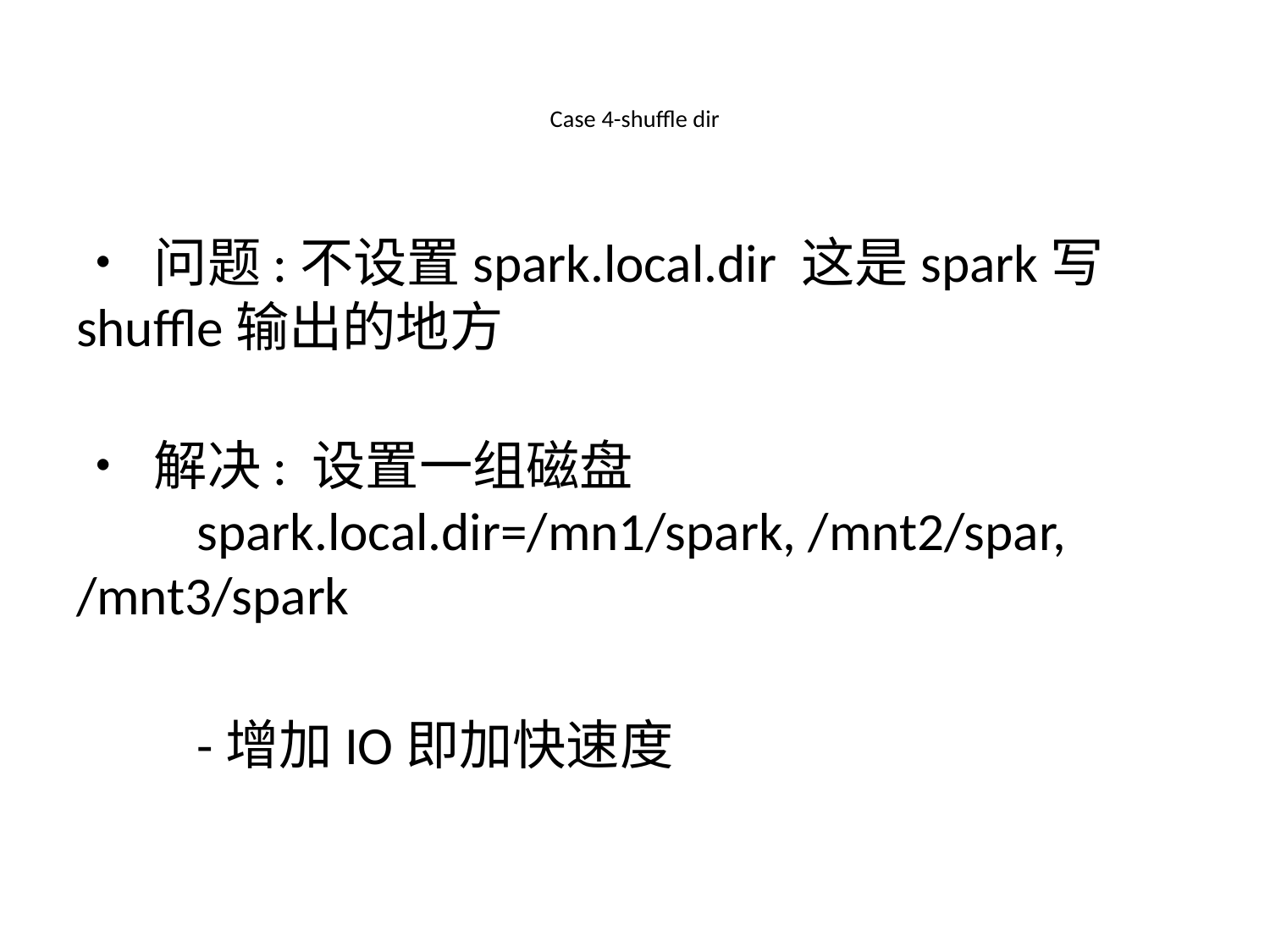

# Case 4-shuffle dir
• 问题:不设置spark.local.dir 这是spark写	shuffle输出的地⽅
• 解决: 设置⼀组磁盘
	spark.local.dir=/mn1/spark, /mnt2/spar, 	/mnt3/spark

	-增加IO即加快速度